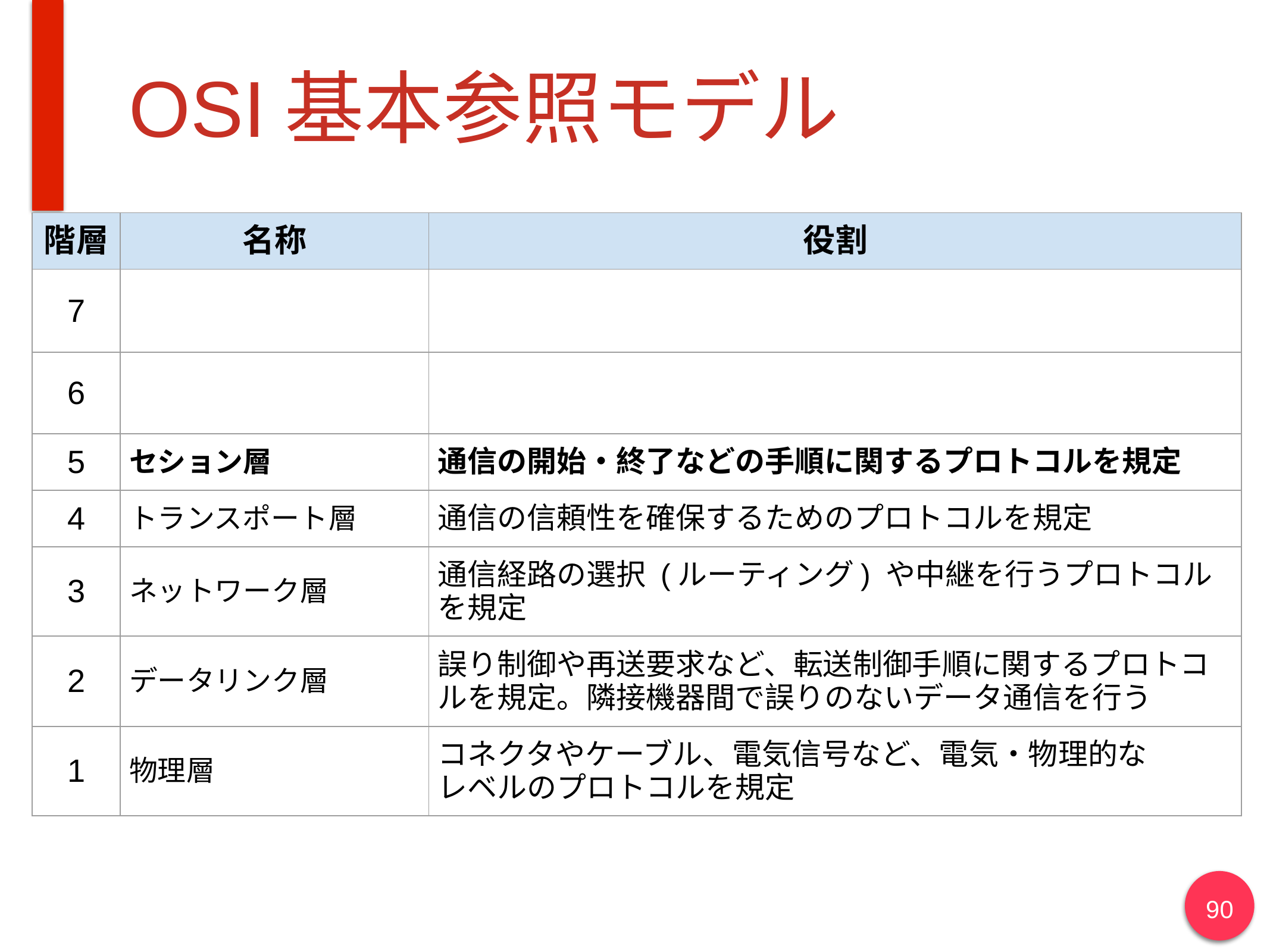

# OSI基本参照モデル
| 階層 | 名称 | 役割 |
| --- | --- | --- |
| 7 |  |  |
| 6 |  |  |
| 5 | セション層 | 通信の開始・終了などの手順に関するプロトコルを規定 |
| 4 | トランスポート層 | 通信の信頼性を確保するためのプロトコルを規定 |
| 3 | ネットワーク層 | 通信経路の選択 (ルーティング) や中継を行うプロトコルを規定 |
| 2 | データリンク層 | 誤り制御や再送要求など、転送制御手順に関するプロトコルを規定。隣接機器間で誤りのないデータ通信を行う |
| 1 | 物理層 | コネクタやケーブル、電気信号など、電気・物理的な レベルのプロトコルを規定 |
90